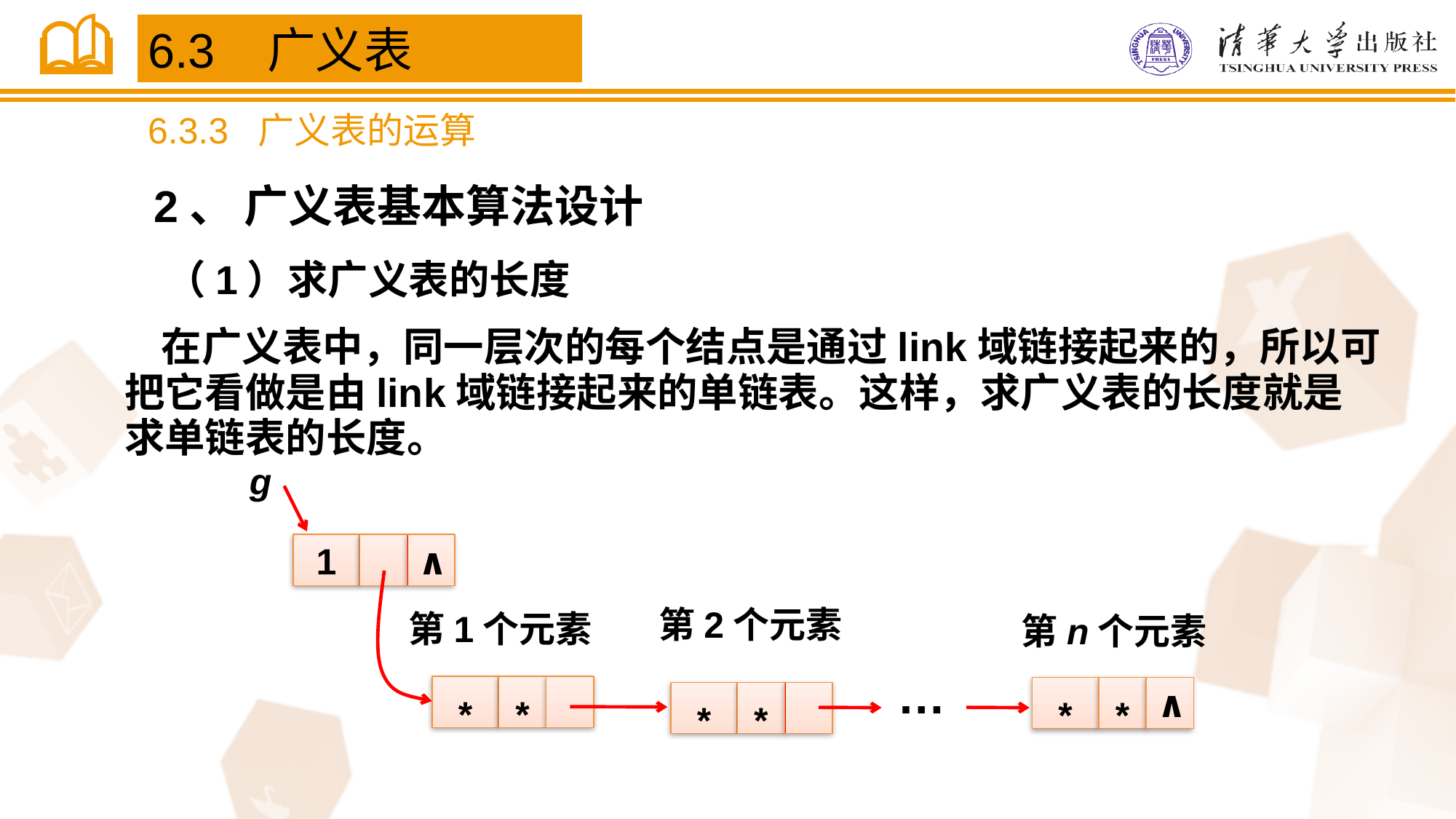

6.3   广义表
6.3.3  广义表的运算
2、 广义表基本算法设计
（1）求广义表的长度
   在广义表中，同一层次的每个结点是通过link域链接起来的，所以可把它看做是由link域链接起来的单链表。这样，求广义表的长度就是求单链表的长度。
g
1

∧

第2个元素
第1个元素
第n个元素
…
*
*

*
*
∧
*
*